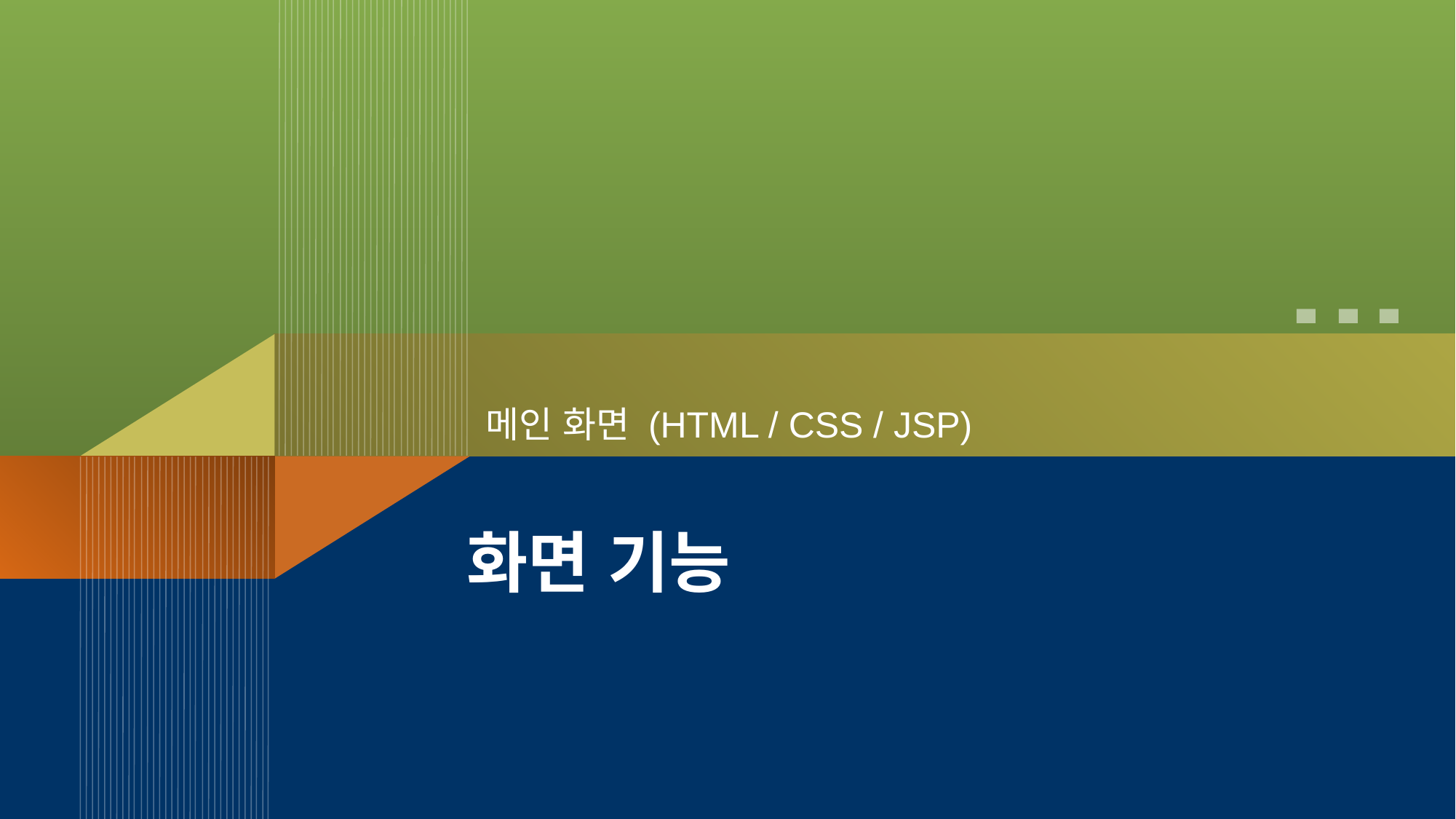

메인 화면 (HTML / CSS / JSP)
# 화면 기능